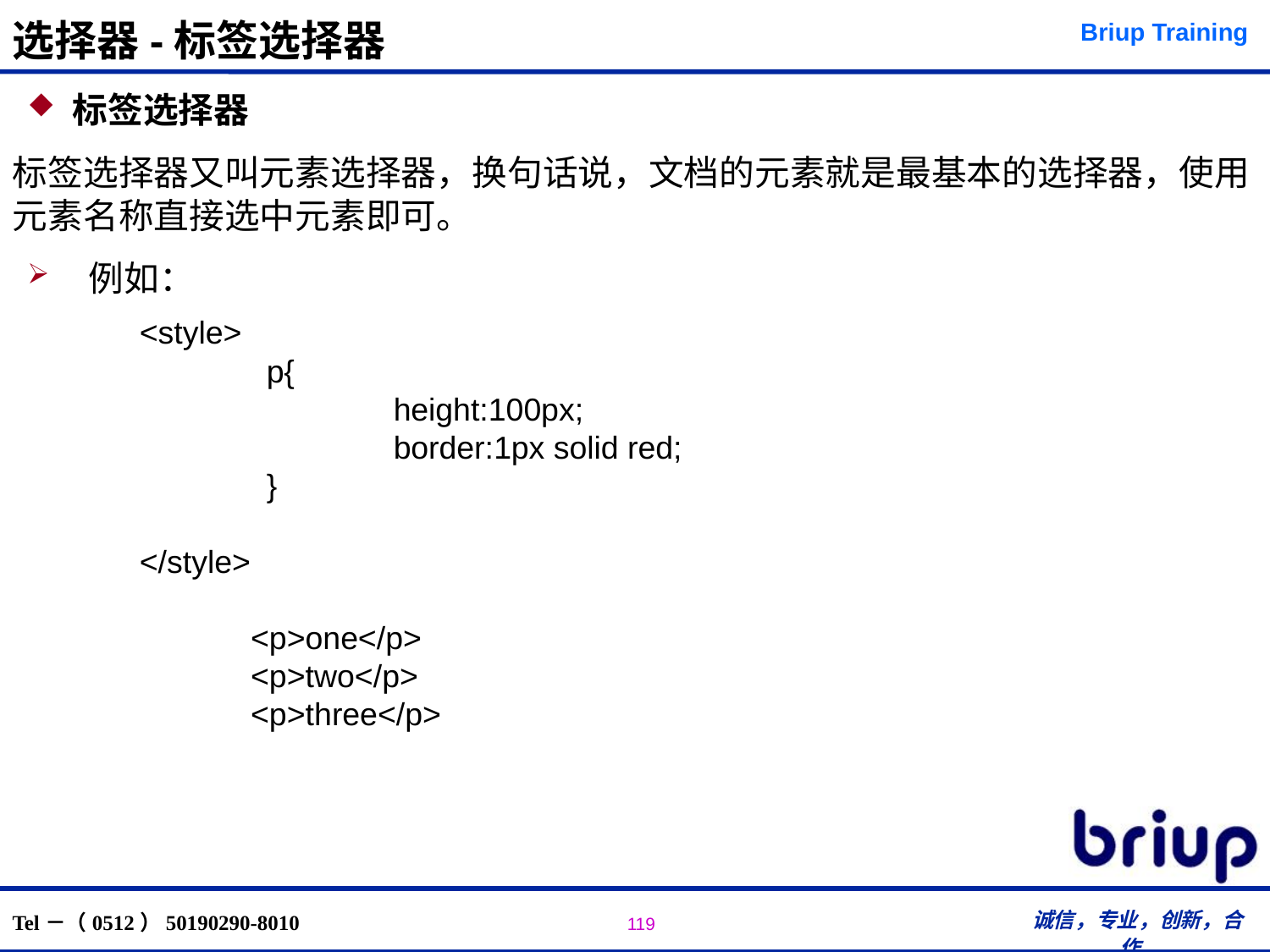

# 选择器-标签选择器
标签选择器
标签选择器又叫元素选择器，换句话说，文档的元素就是最基本的选择器，使用元素名称直接选中元素即可。
 例如：
	<style>
		p{
			height:100px;
			border:1px solid red;
		}

	</style>

	<p>one</p>
	<p>two</p>
	<p>three</p>